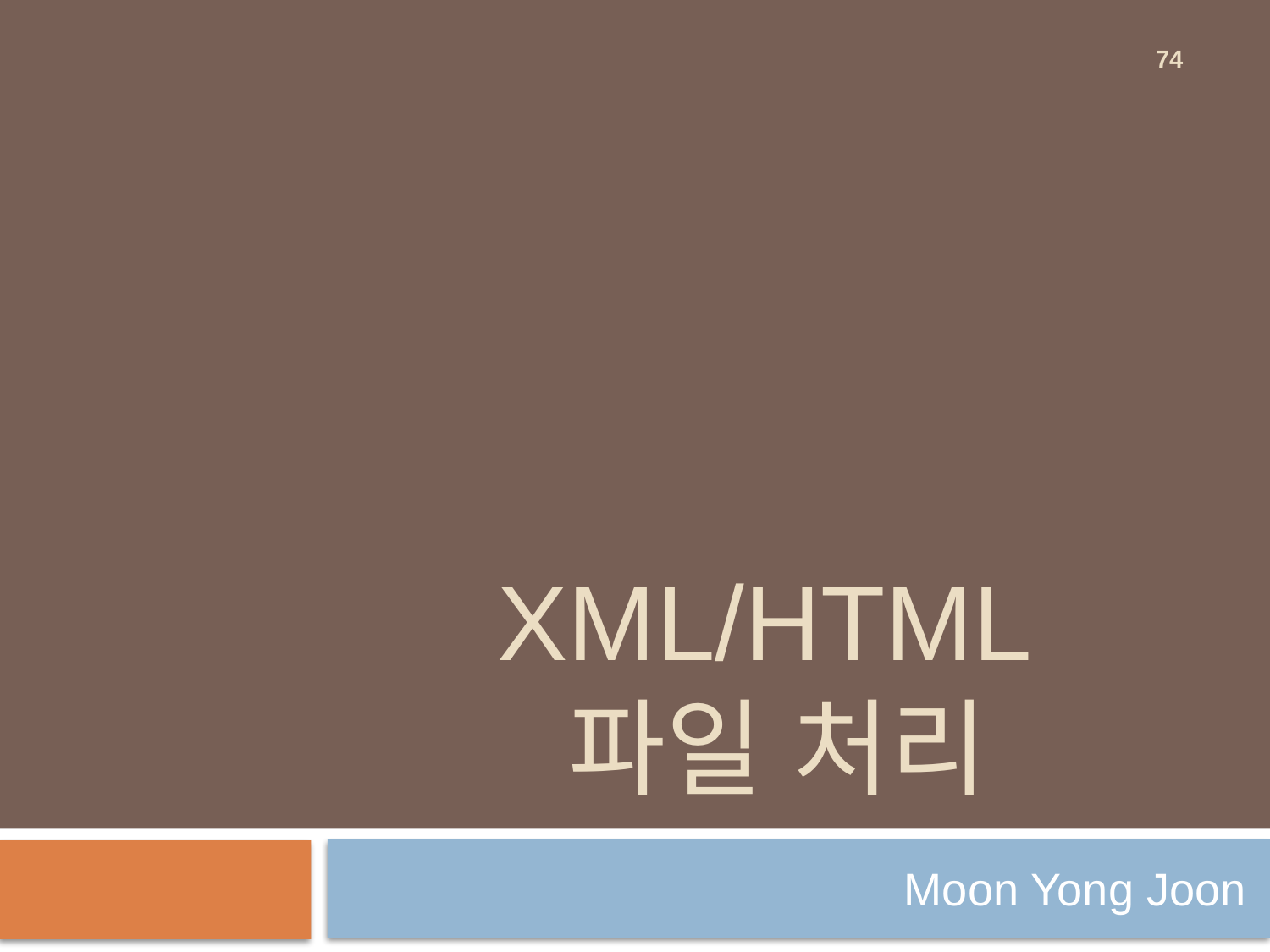

74
# Xml/html 파일 처리
Moon Yong Joon